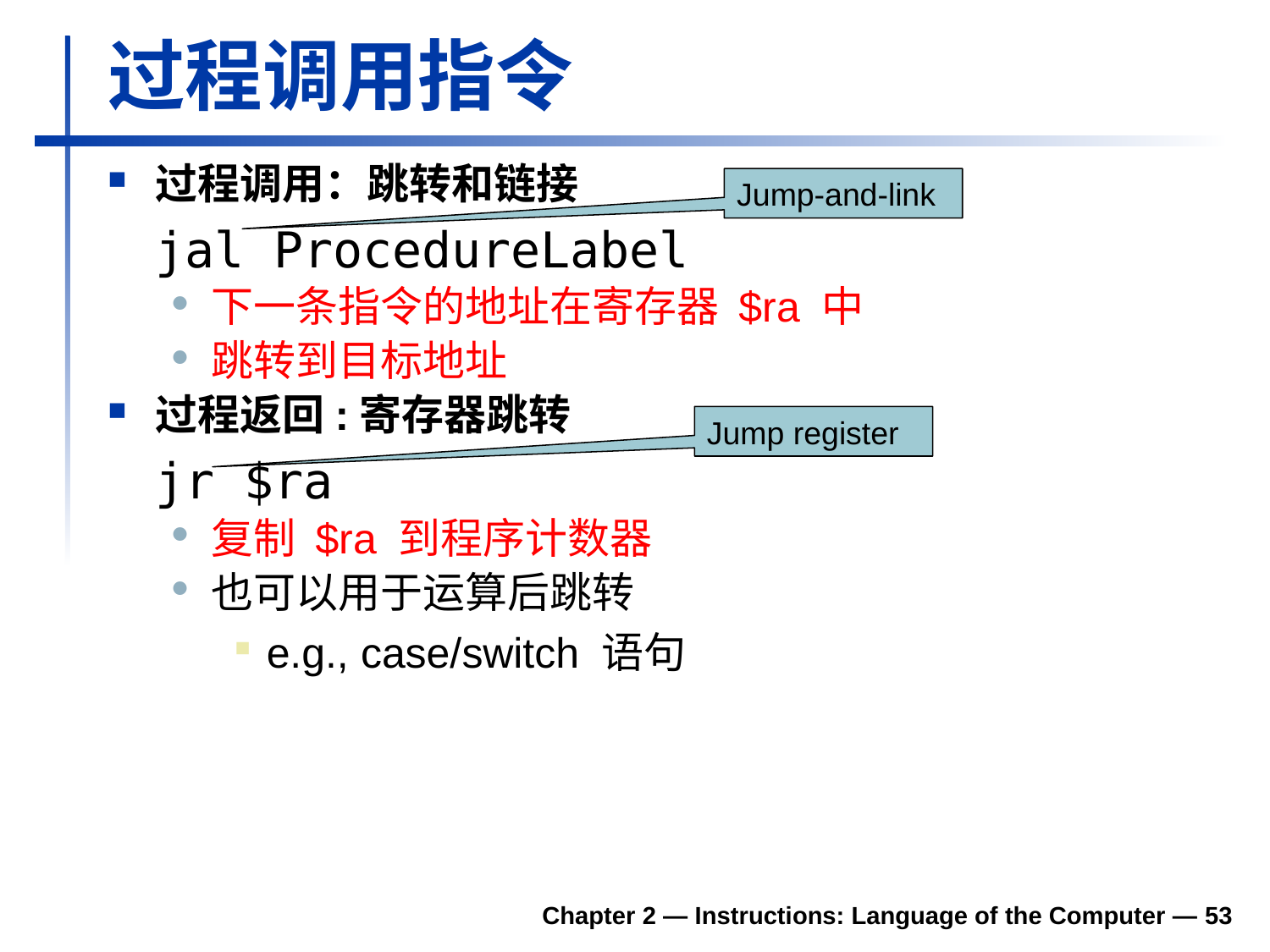

# 过程调用指令
过程调用：跳转和链接
	jal ProcedureLabel
下一条指令的地址在寄存器 $ra 中
跳转到目标地址
过程返回:寄存器跳转
	jr $ra
复制 $ra 到程序计数器
也可以用于运算后跳转
e.g., case/switch 语句
Jump-and-link
Jump register
Chapter 2 — Instructions: Language of the Computer — 53